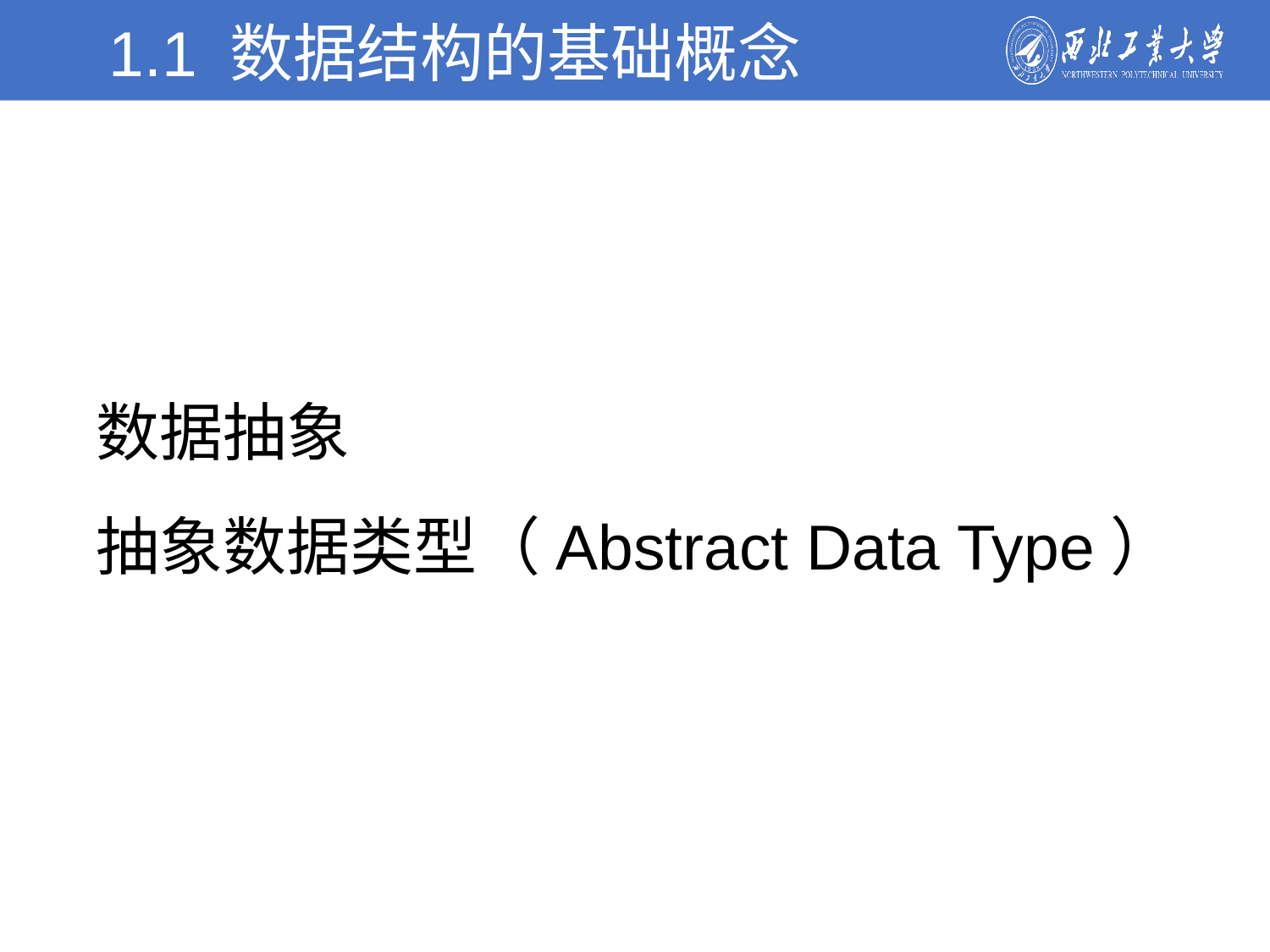

1.1 数据结构的基础概念
学校简介
数据抽象
抽象数据类型（Abstract Data Type）
14